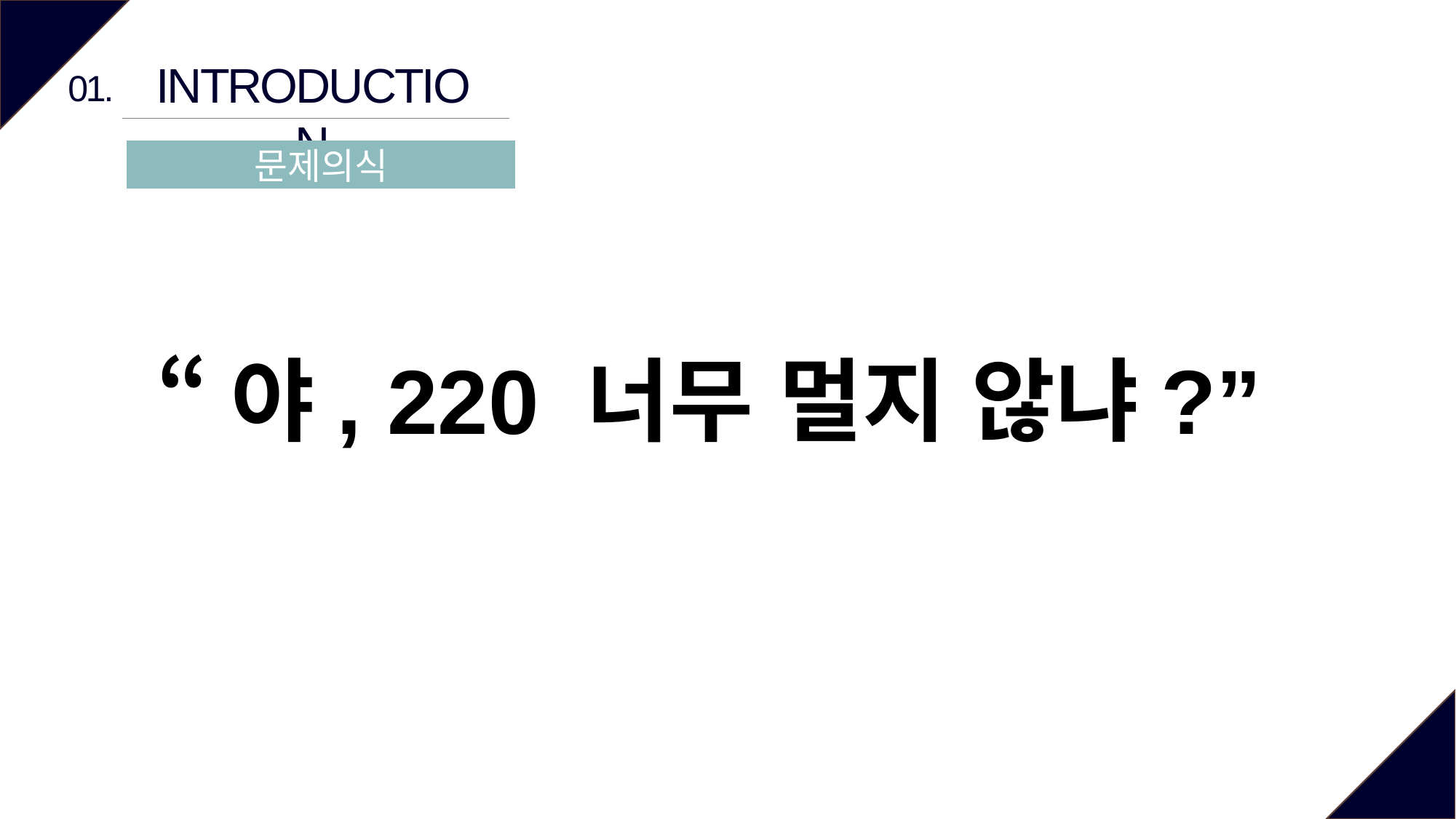

INTRODUCTION
01.
문제의식
“야, 220 너무 멀지 않냐?”